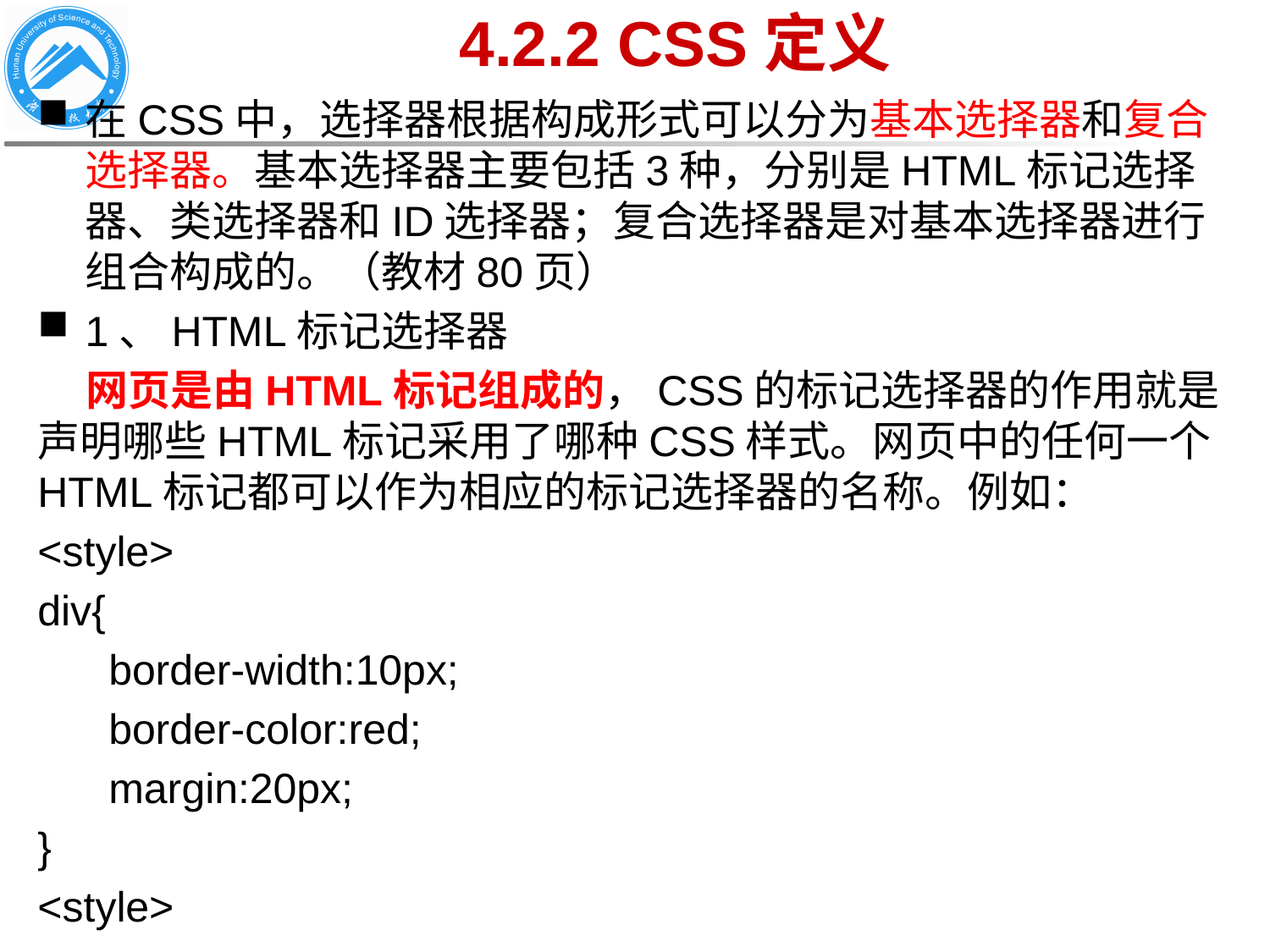

# 4.2.2 CSS定义
在CSS中，选择器根据构成形式可以分为基本选择器和复合选择器。基本选择器主要包括3种，分别是HTML标记选择器、类选择器和ID选择器；复合选择器是对基本选择器进行组合构成的。（教材80页）
1、HTML标记选择器
    网页是由HTML标记组成的，CSS的标记选择器的作用就是声明哪些HTML标记采用了哪种CSS样式。网页中的任何一个HTML标记都可以作为相应的标记选择器的名称。例如：
<style>
div{
      border-width:10px;
      border-color:red;
      margin:20px;
}
<style>